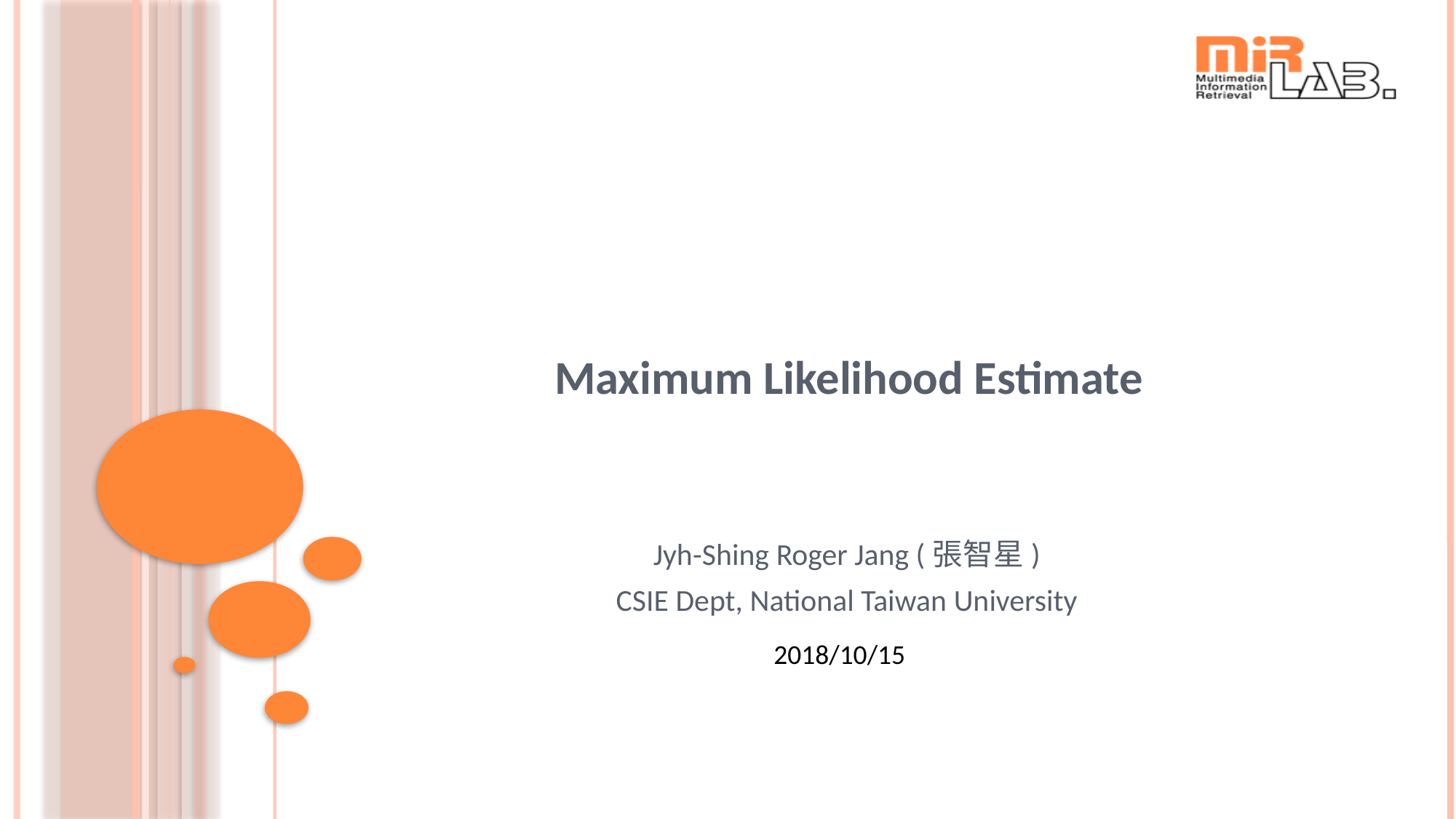

# Maximum Likelihood Estimate
Jyh-Shing Roger Jang (張智星)
CSIE Dept, National Taiwan University

2018/10/15